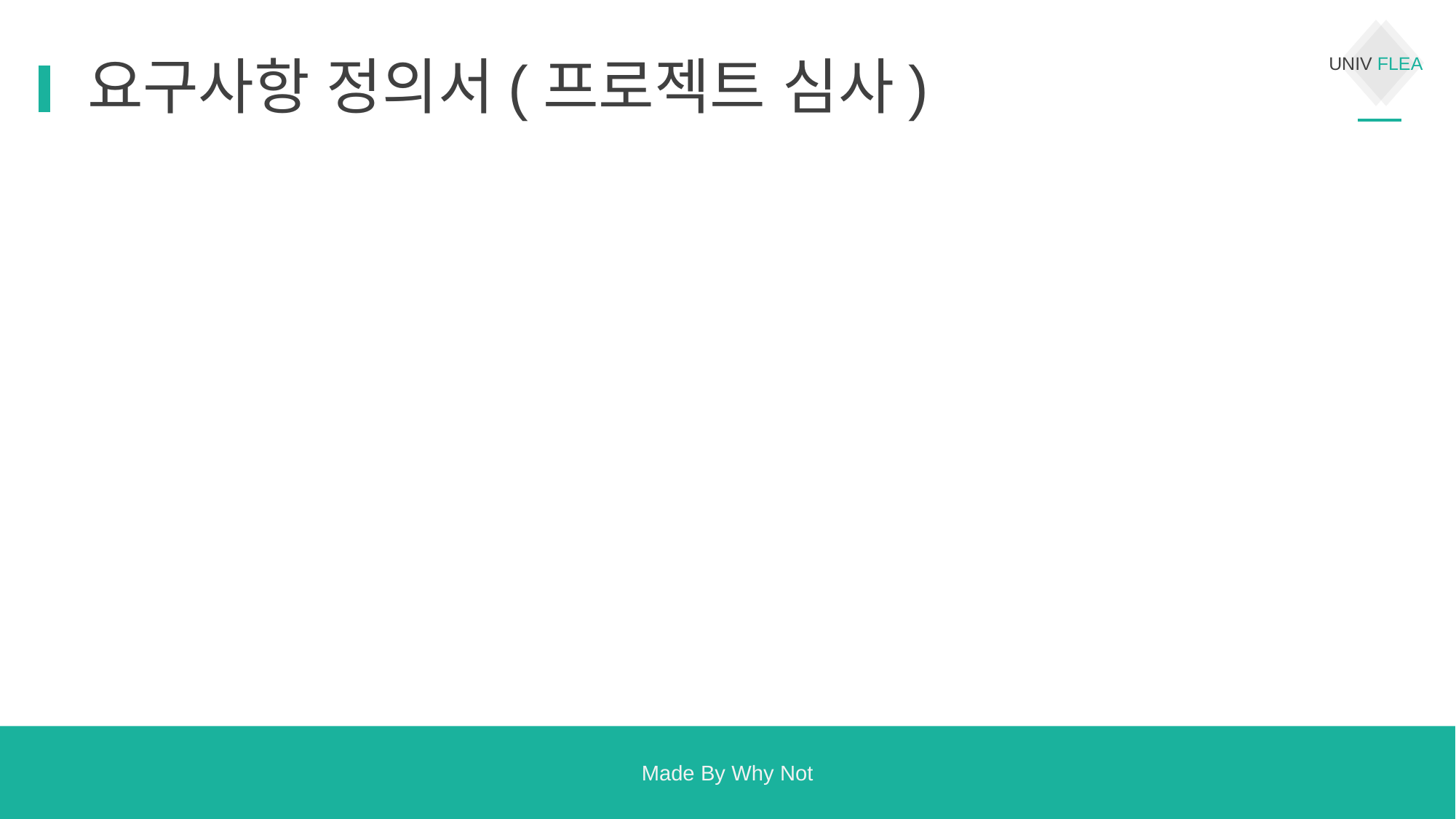

요구사항 정의서(프로젝트 심사)

Made By Why Not